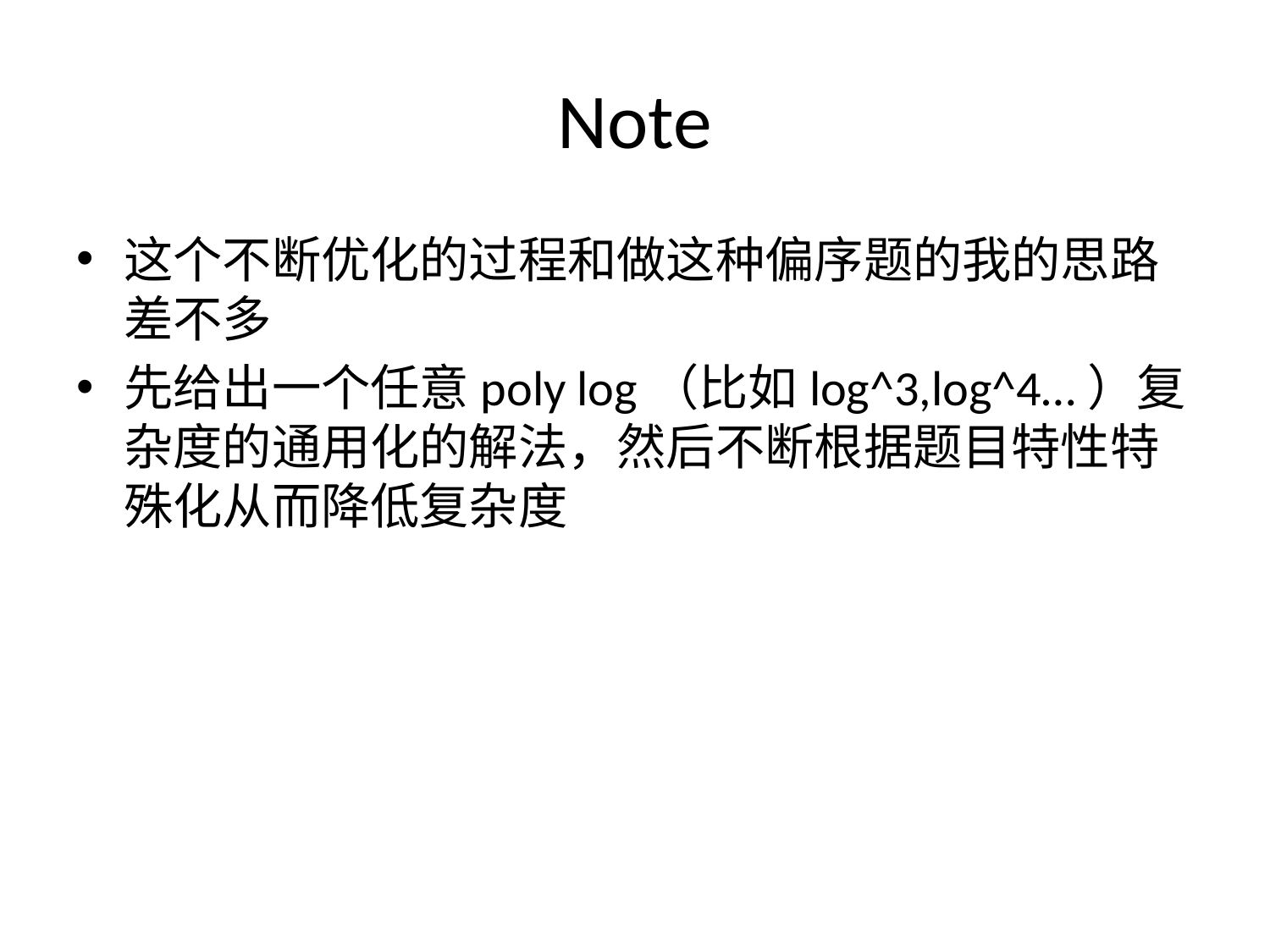

# Note
这个不断优化的过程和做这种偏序题的我的思路差不多
先给出一个任意poly log（比如log^3,log^4…）复杂度的通用化的解法，然后不断根据题目特性特殊化从而降低复杂度